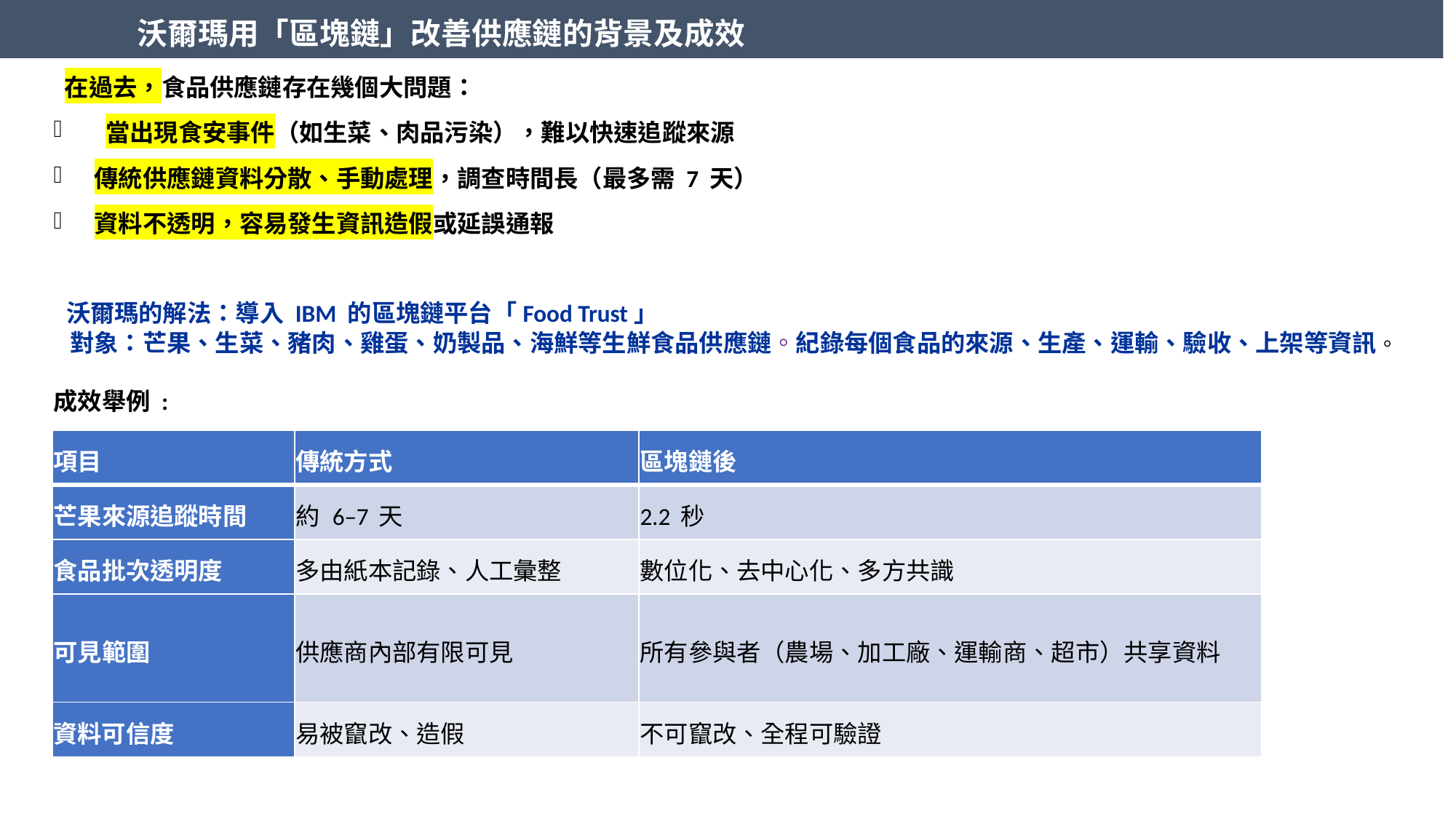

沃爾瑪用「區塊鏈」改善供應鏈的背景及成效

 在過去，食品供應鏈存在幾個大問題：
 當出現食安事件（如生菜、肉品污染），難以快速追蹤來源
傳統供應鏈資料分散、手動處理，調查時間長（最多需 7 天）
資料不透明，容易發生資訊造假或延誤通報

 沃爾瑪的解法：導入 IBM 的區塊鏈平台「Food Trust」
  對象：芒果、生菜、豬肉、雞蛋、奶製品、海鮮等生鮮食品供應鏈。紀錄每個食品的來源、生產、運輸、驗收、上架等資訊。

成效舉例 :
| 項目 | 傳統方式 | 區塊鏈後 |
| --- | --- | --- |
| 芒果來源追蹤時間 | 約 6–7 天 | 2.2 秒 |
| 食品批次透明度 | 多由紙本記錄、人工彙整 | 數位化、去中心化、多方共識 |
| 可見範圍 | 供應商內部有限可見 | 所有參與者（農場、加工廠、運輸商、超市）共享資料 |
| 資料可信度 | 易被竄改、造假 | 不可竄改、全程可驗證 |